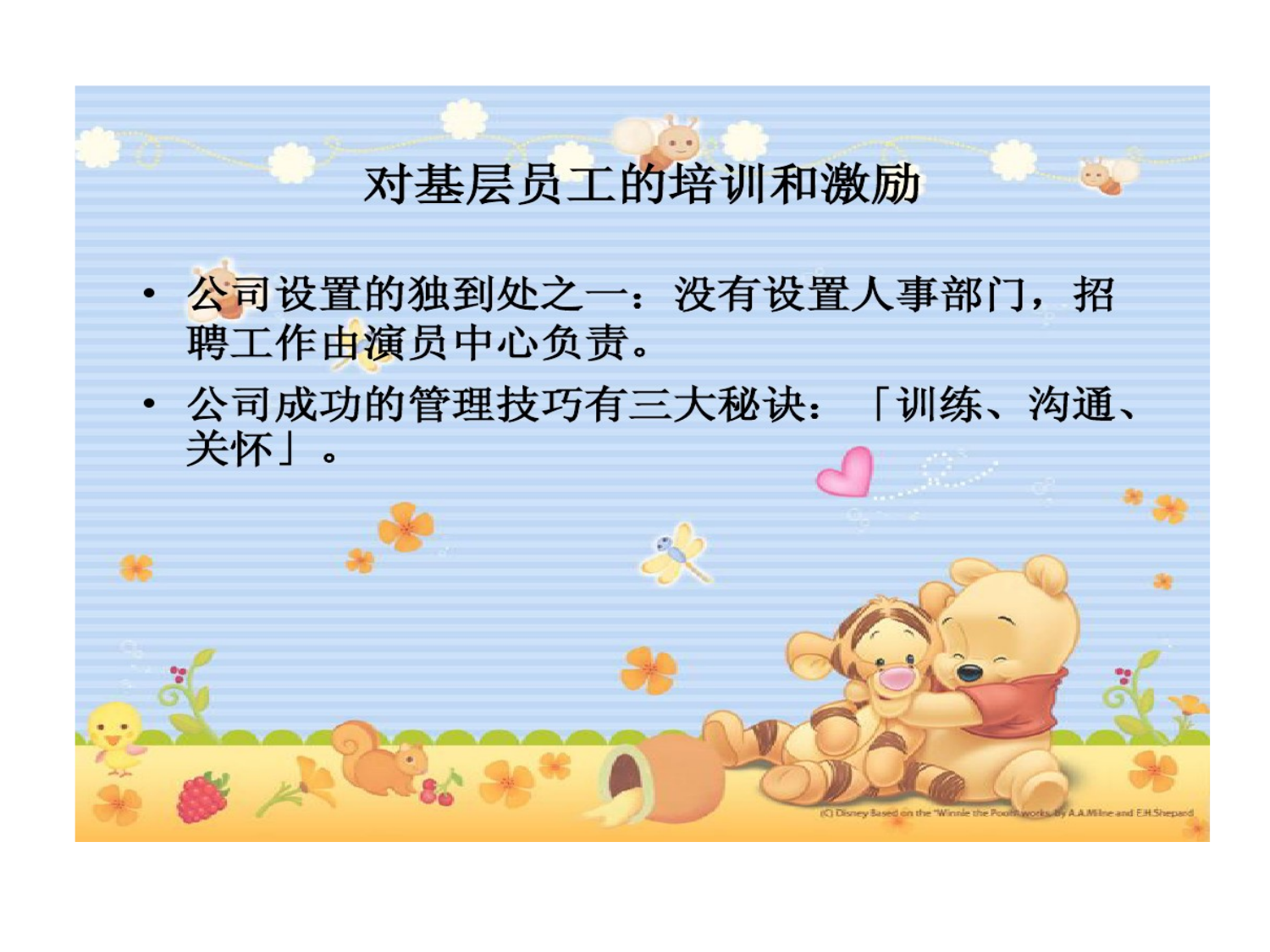

对基层员工的培训和激励

公司设置的独到处之一:没有设置人事部门,招

聘工作由演员中心负责

公司成功的管理技巧有三大秘诀:「训练、沟通、

关怀」